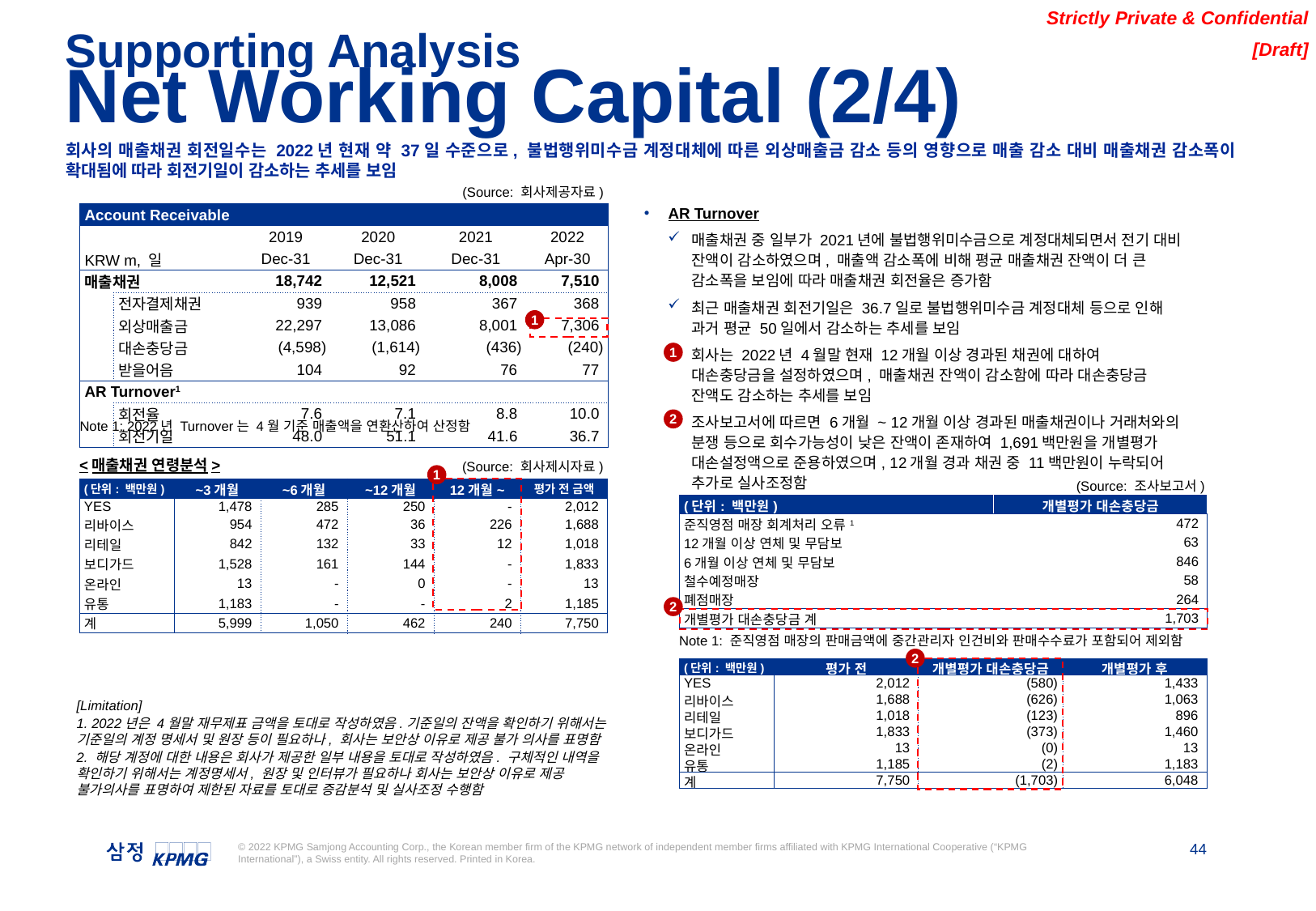

Supporting Analysis
Net Working Capital (2/4)
회사의 매출채권 회전일수는 2022년 현재 약 37일 수준으로, 불법행위미수금 계정대체에 따른 외상매출금 감소 등의 영향으로 매출 감소 대비 매출채권 감소폭이 확대됨에 따라 회전기일이 감소하는 추세를 보임
(Source: 회사제공자료)
AR Turnover
매출채권 중 일부가 2021년에 불법행위미수금으로 계정대체되면서 전기 대비 잔액이 감소하였으며, 매출액 감소폭에 비해 평균 매출채권 잔액이 더 큰 감소폭을 보임에 따라 매출채권 회전율은 증가함
최근 매출채권 회전기일은 36.7일로 불법행위미수금 계정대체 등으로 인해 과거 평균 50일에서 감소하는 추세를 보임
회사는 2022년 4월말 현재 12개월 이상 경과된 채권에 대하여 대손충당금을 설정하였으며, 매출채권 잔액이 감소함에 따라 대손충당금 잔액도 감소하는 추세를 보임
조사보고서에 따르면 6개월 ~ 12개월 이상 경과된 매출채권이나 거래처와의 분쟁 등으로 회수가능성이 낮은 잔액이 존재하여 1,691백만원을 개별평가 대손설정액으로 준용하였으며, 12개월 경과 채권 중 11백만원이 누락되어 추가로 실사조정함

| Account Receivable |  |  |  |  |  |  |
| --- | --- | --- | --- | --- | --- | --- |
|  |  |  | 2019 | 2020 | 2021 | 2022 |
| KRW m, 일 |  |  | Dec-31 | Dec-31 | Dec-31 | Apr-30 |
| 매출채권 |  |  | 18,742 | 12,521 | 8,008 | 7,510 |
|  | 전자결제채권 | 전자결제채권 | 939 | 958 | 367 | 368 |
|  | 외상매출금 | 외상매출금 | 22,297 | 13,086 | 8,001 | 7,306 |
|  | 대손충당금 | 대손충당금 | (4,598) | (1,614) | (436) | (240) |
|  | 받을어음 | 받을어음 | 104 | 92 | 76 | 77 |
| AR Turnover1 |  |  |  |  |  |  |
|  | 회전율 | 회전율 | 7.6 | 7.1 | 8.8 | 10.0 |
|  | 회전기일 | 회전기일 | 48.0 | 51.1 | 41.6 | 36.7 |
1

1
2
Note 1: 2022년 Turnover는 4월 기준 매출액을 연환산하여 산정함
(Source: 회사제시자료)
<매출채권 연령분석>
1
(Source: 조사보고서)
| (단위: 백만원) | ~3개월 | ~6개월 | ~12개월 | 12개월~ | 평가 전 금액 |
| --- | --- | --- | --- | --- | --- |
| YES | 1,478 | 285 | 250 | - | 2,012 |
| 리바이스 | 954 | 472 | 36 | 226 | 1,688 |
| 리테일 | 842 | 132 | 33 | 12 | 1,018 |
| 보디가드 | 1,528 | 161 | 144 | - | 1,833 |
| 온라인 | 13 | - | 0 | - | 13 |
| 유통 | 1,183 | - | - | 2 | 1,185 |
| 계 | 5,999 | 1,050 | 462 | 240 | 7,750 |

| (단위: 백만원) | 개별평가 대손충당금 |
| --- | --- |
| 준직영점 매장 회계처리 오류1 | 472 |
| 12개월 이상 연체 및 무담보 | 63 |
| 6개월 이상 연체 및 무담보 | 846 |
| 철수예정매장 | 58 |
| 폐점매장 | 264 |
| 개별평가 대손충당금 계 | 1,703 |
2

Note 1: 준직영점 매장의 판매금액에 중간관리자 인건비와 판매수수료가 포함되어 제외함
2

| (단위: 백만원) | 평가 전 | 개별평가 대손충당금 | 개별평가 후 |
| --- | --- | --- | --- |
| YES | 2,012 | (580) | 1,433 |
| 리바이스 | 1,688 | (626) | 1,063 |
| 리테일 | 1,018 | (123) | 896 |
| 보디가드 | 1,833 | (373) | 1,460 |
| 온라인 | 13 | (0) | 13 |
| 유통 | 1,185 | (2) | 1,183 |
| 계 | 7,750 | (1,703) | 6,048 |
[Limitation]
1. 2022년은 4월말 재무제표 금액을 토대로 작성하였음.기준일의 잔액을 확인하기 위해서는 기준일의 계정 명세서 및 원장 등이 필요하나, 회사는 보안상 이유로 제공 불가 의사를 표명함
2. 해당 계정에 대한 내용은 회사가 제공한 일부 내용을 토대로 작성하였음. 구체적인 내역을 확인하기 위해서는 계정명세서, 원장 및 인터뷰가 필요하나 회사는 보안상 이유로 제공 불가의사를 표명하여 제한된 자료를 토대로 증감분석 및 실사조정 수행함